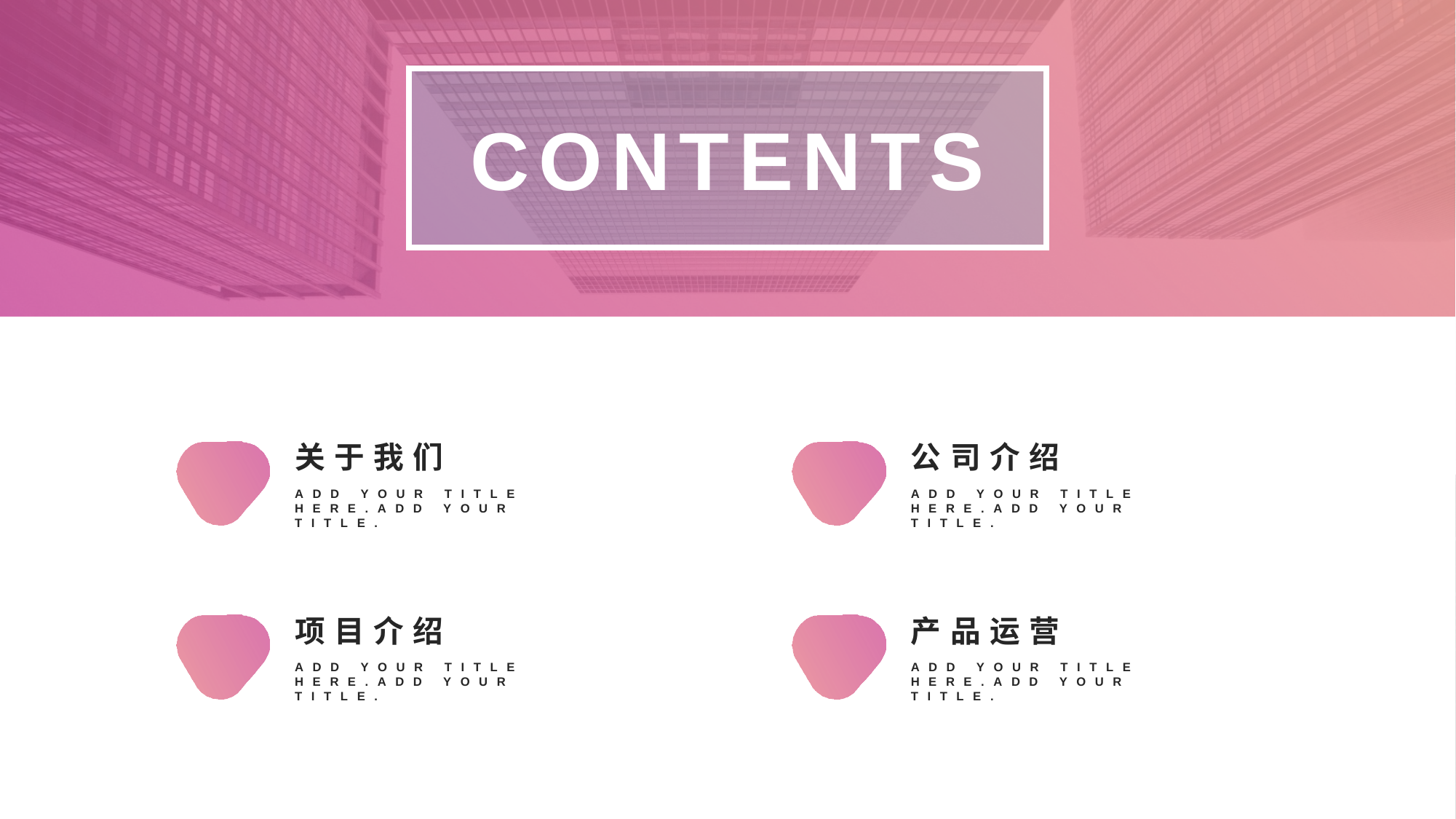

CONTENTS

关于我们
ADD YOUR TITLE HERE.ADD YOUR TITLE.

公司介绍
ADD YOUR TITLE HERE.ADD YOUR TITLE.

项目介绍
ADD YOUR TITLE HERE.ADD YOUR TITLE.

产品运营
ADD YOUR TITLE HERE.ADD YOUR TITLE.